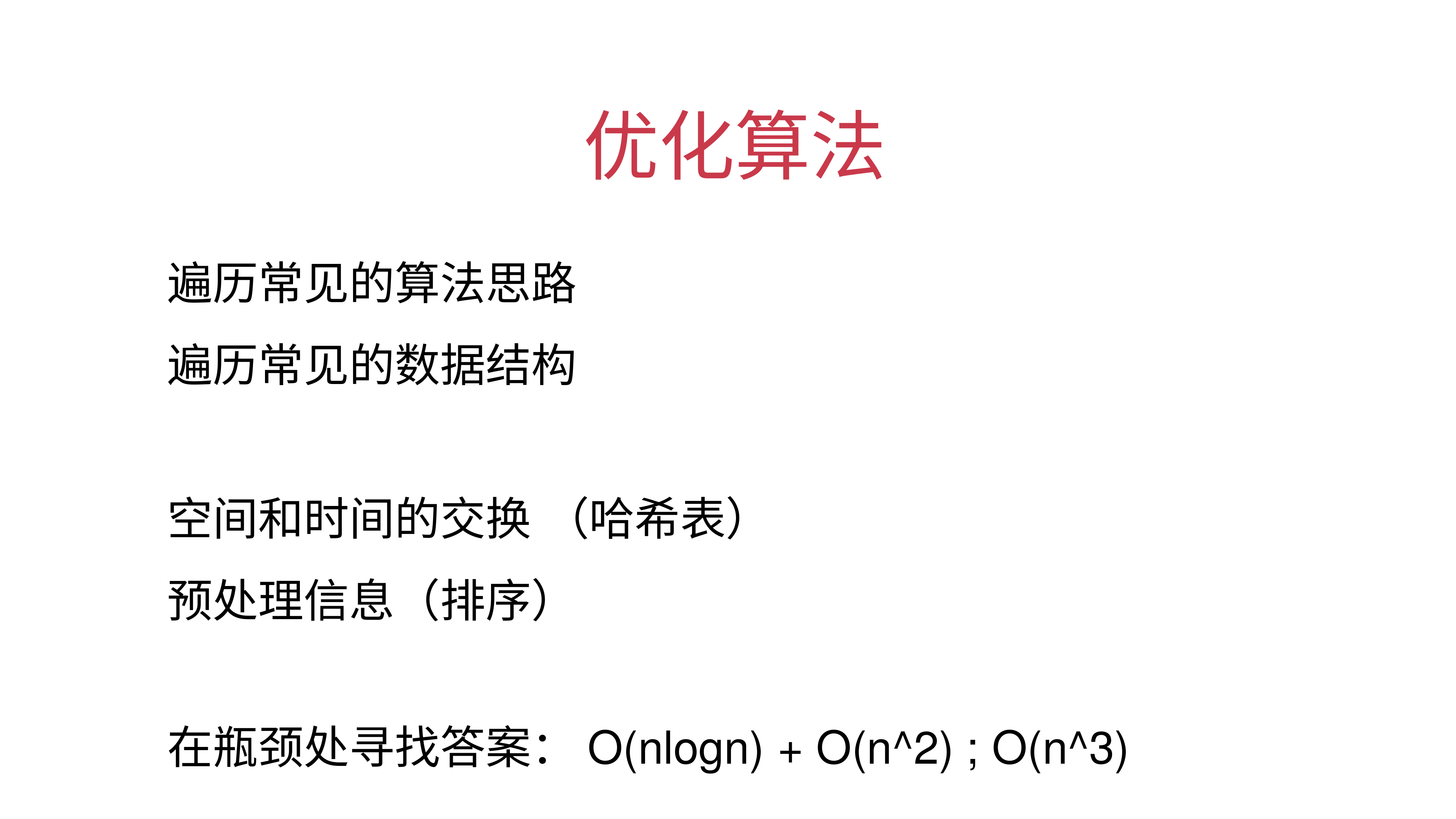

# 优化算法
遍历常见的算法思路
遍历常见的数据结构
空间和时间的交换 （哈希表）
预处理信息（排序）
在瓶颈处寻找答案：O(nlogn) + O(n^2) ; O(n^3)